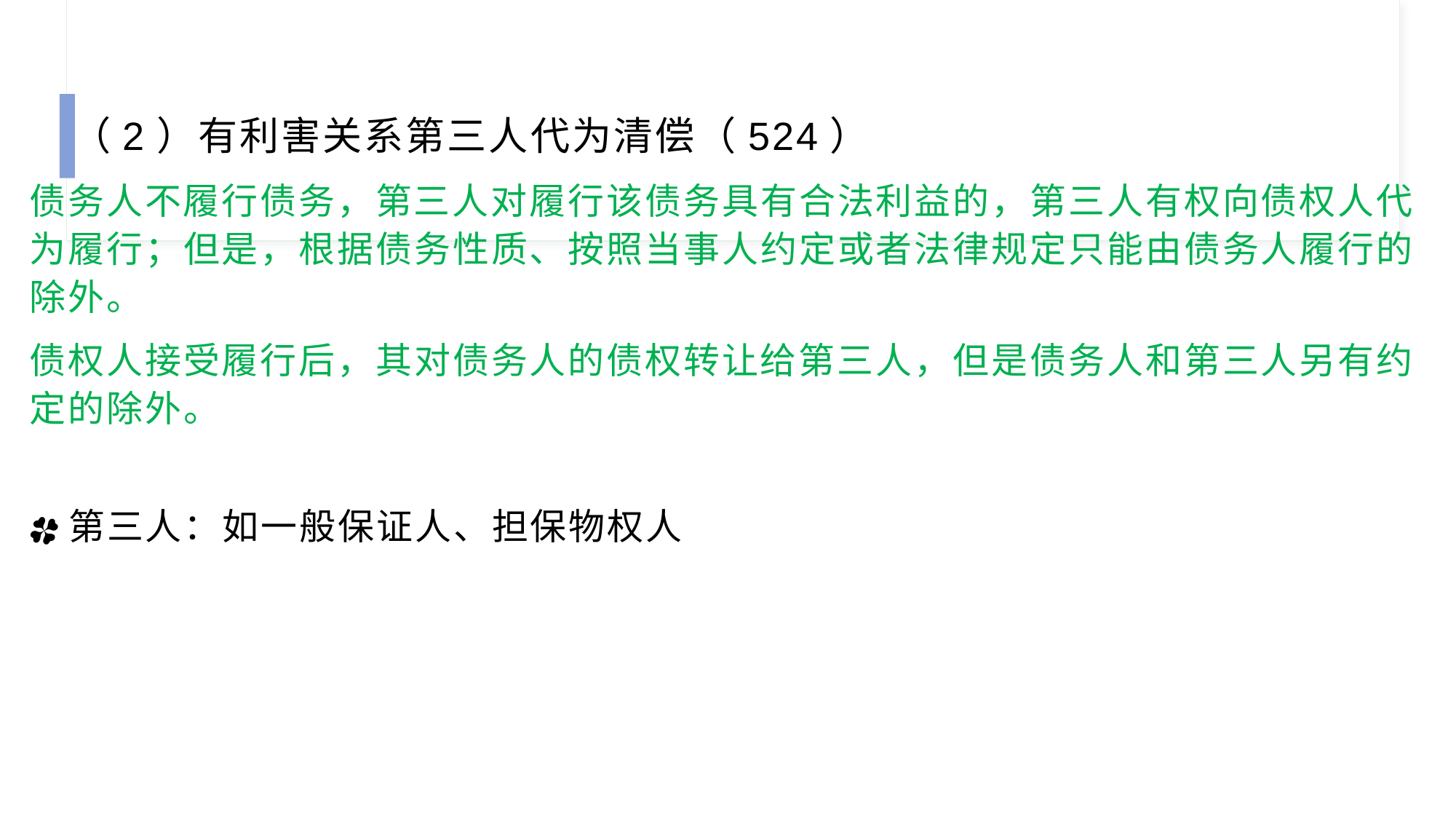

（2）有利害关系第三人代为清偿（524）
债务人不履行债务，第三人对履行该债务具有合法利益的，第三人有权向债权人代为履行；但是，根据债务性质、按照当事人约定或者法律规定只能由债务人履行的除外。
债权人接受履行后，其对债务人的债权转让给第三人，但是债务人和第三人另有约定的除外。

🍀第三人：如一般保证人、担保物权人